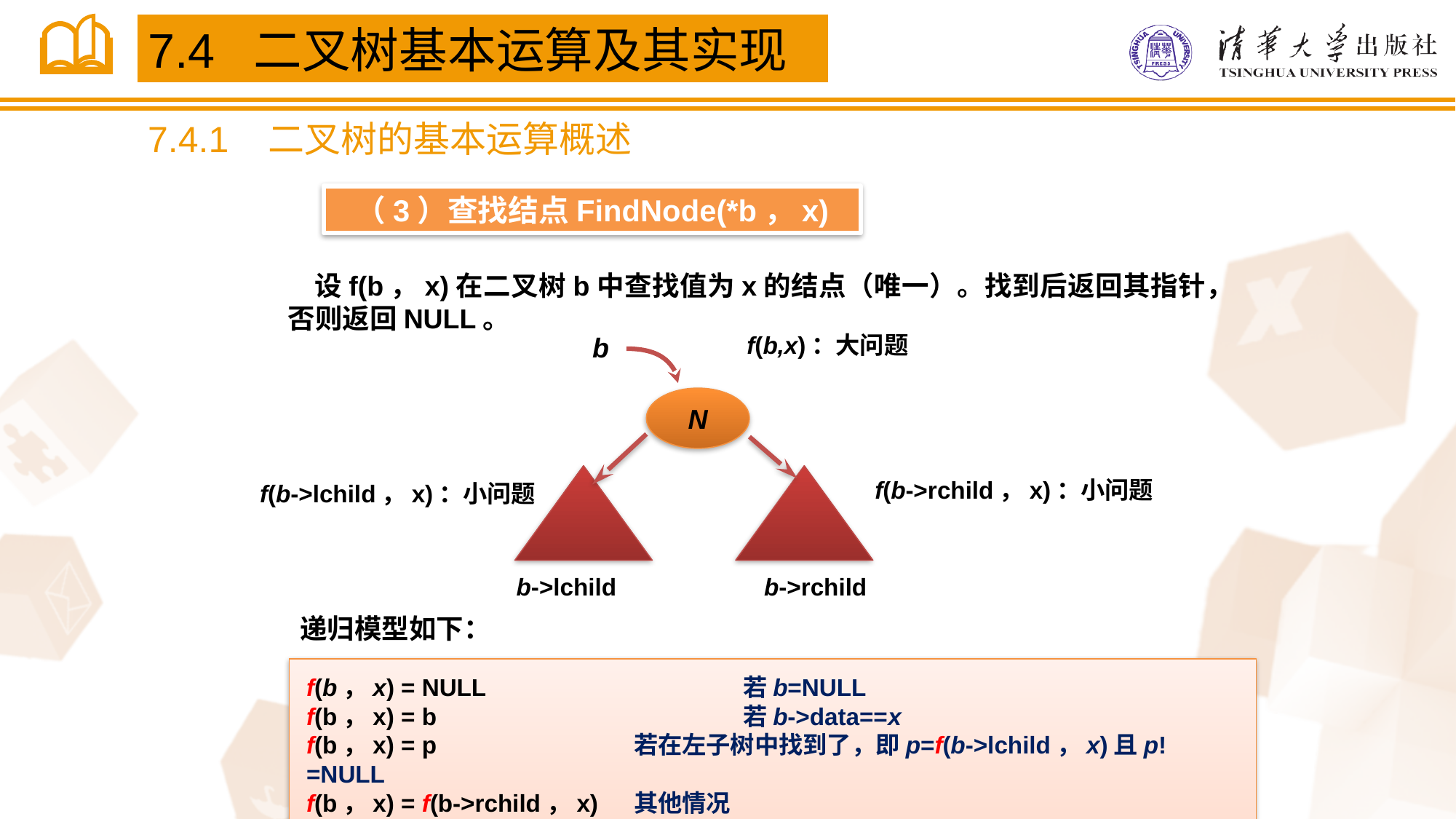

7.4  二叉树基本运算及其实现

7.4.1   二叉树的基本运算概述
（3）查找结点FindNode(*b，x)
   设f(b，x)在二叉树b中查找值为x的结点（唯一）。找到后返回其指针，否则返回NULL。
f(b,x)：大问题
b

N

b->lchild
b->rchild
f(b->rchild，x)：小问题
f(b->lchild，x)：小问题
递归模型如下：
f(b，x) = NULL			若b=NULL
f(b，x) = b			若b->data==x
f(b，x) = p	    	若在左子树中找到了，即p=f(b->lchild，x)且p!=NULL
f(b，x) = f(b->rchild，x)	其他情况